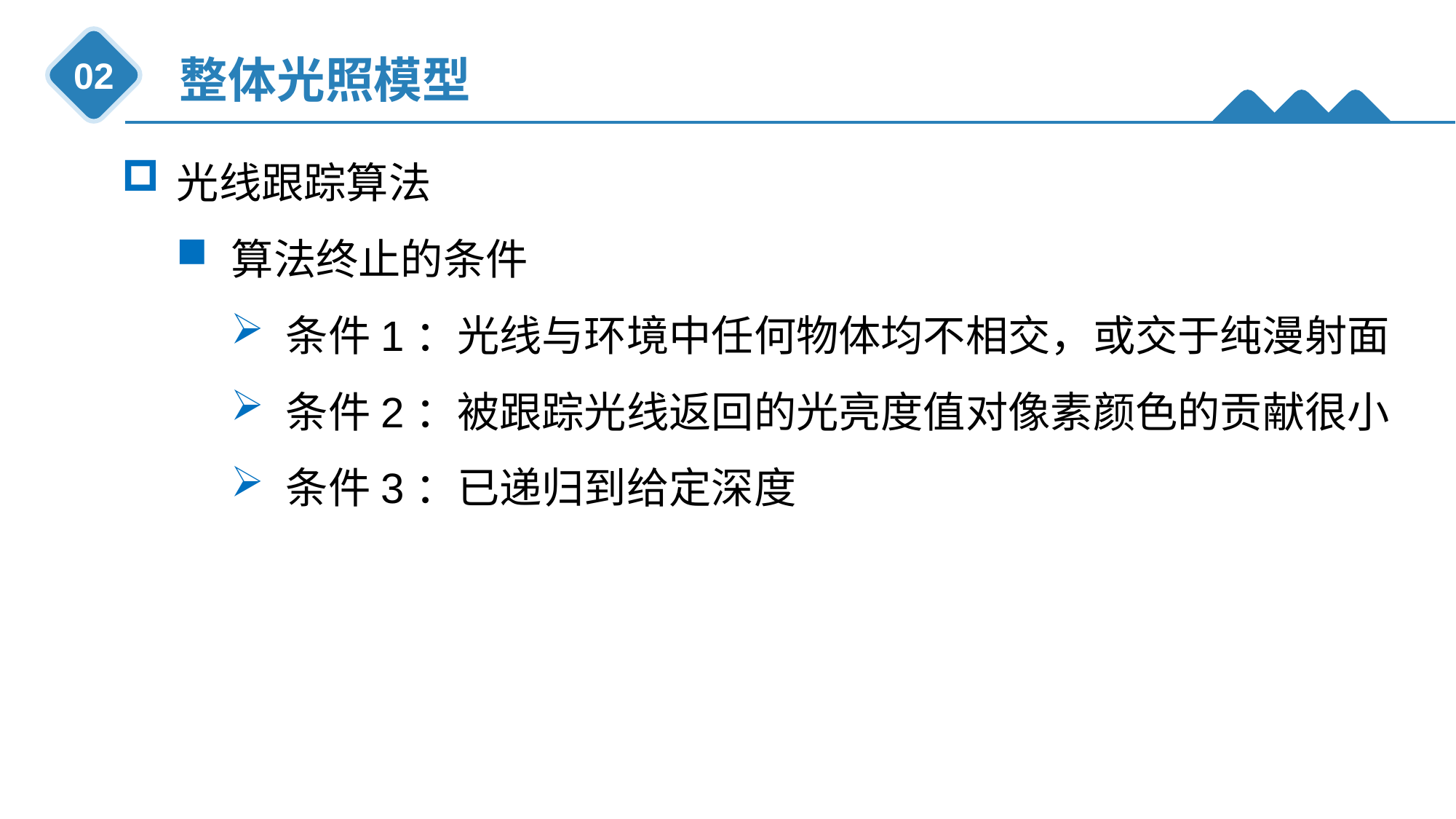

整体光照模型
02

光线跟踪算法
算法终止的条件
条件1：光线与环境中任何物体均不相交，或交于纯漫射面
条件2：被跟踪光线返回的光亮度值对像素颜色的贡献很小
条件3：已递归到给定深度